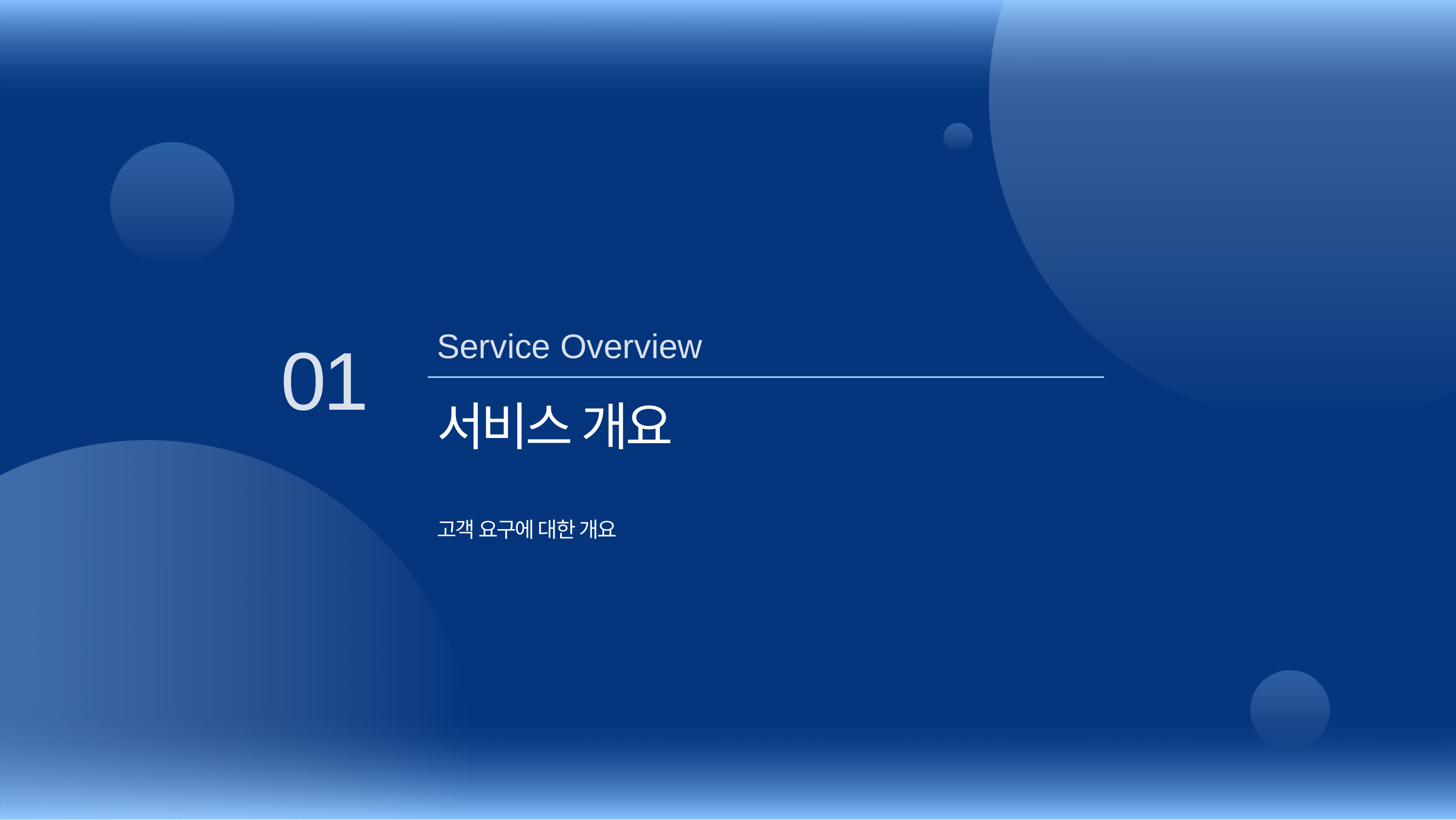

Service Overview
01
서비스 개요
고객 요구에 대한 개요